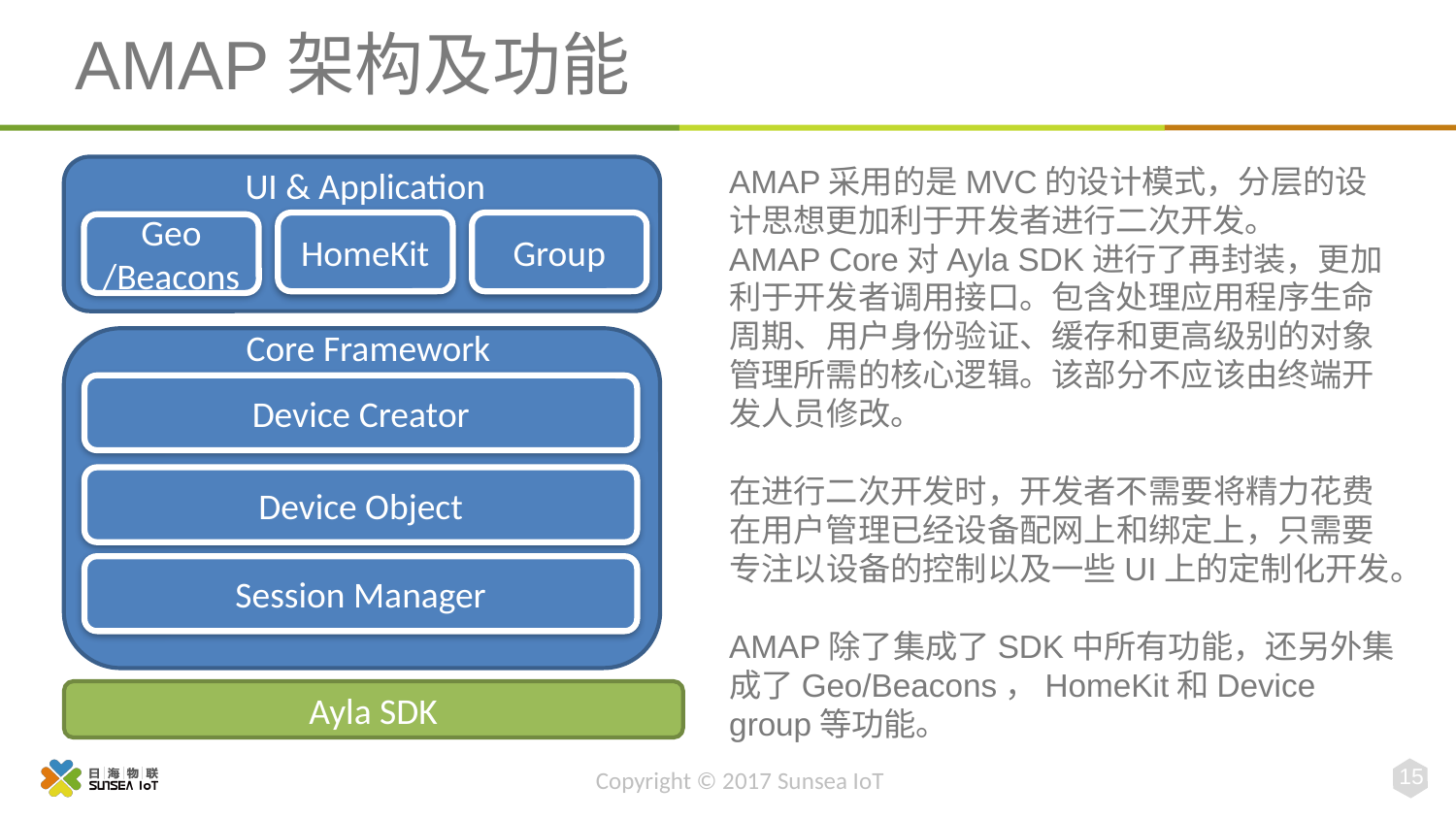

# AMAP架构及功能
AMAP采用的是MVC的设计模式，分层的设计思想更加利于开发者进行二次开发。
AMAP Core对Ayla SDK进行了再封装，更加利于开发者调用接口。包含处理应用程序生命周期、用户身份验证、缓存和更高级别的对象管理所需的核心逻辑。该部分不应该由终端开发人员修改。

在进行二次开发时，开发者不需要将精力花费在用户管理已经设备配网上和绑定上，只需要专注以设备的控制以及一些UI上的定制化开发。

AMAP除了集成了SDK中所有功能，还另外集成了Geo/Beacons，HomeKit和Device group等功能。
UI & Application

Ayla SDK

HomeKit
Group
Geo
/Beacons
Device Creator
Device Object
Session Manager
Core Framework

15
Copyright © 2017 Sunsea IoT